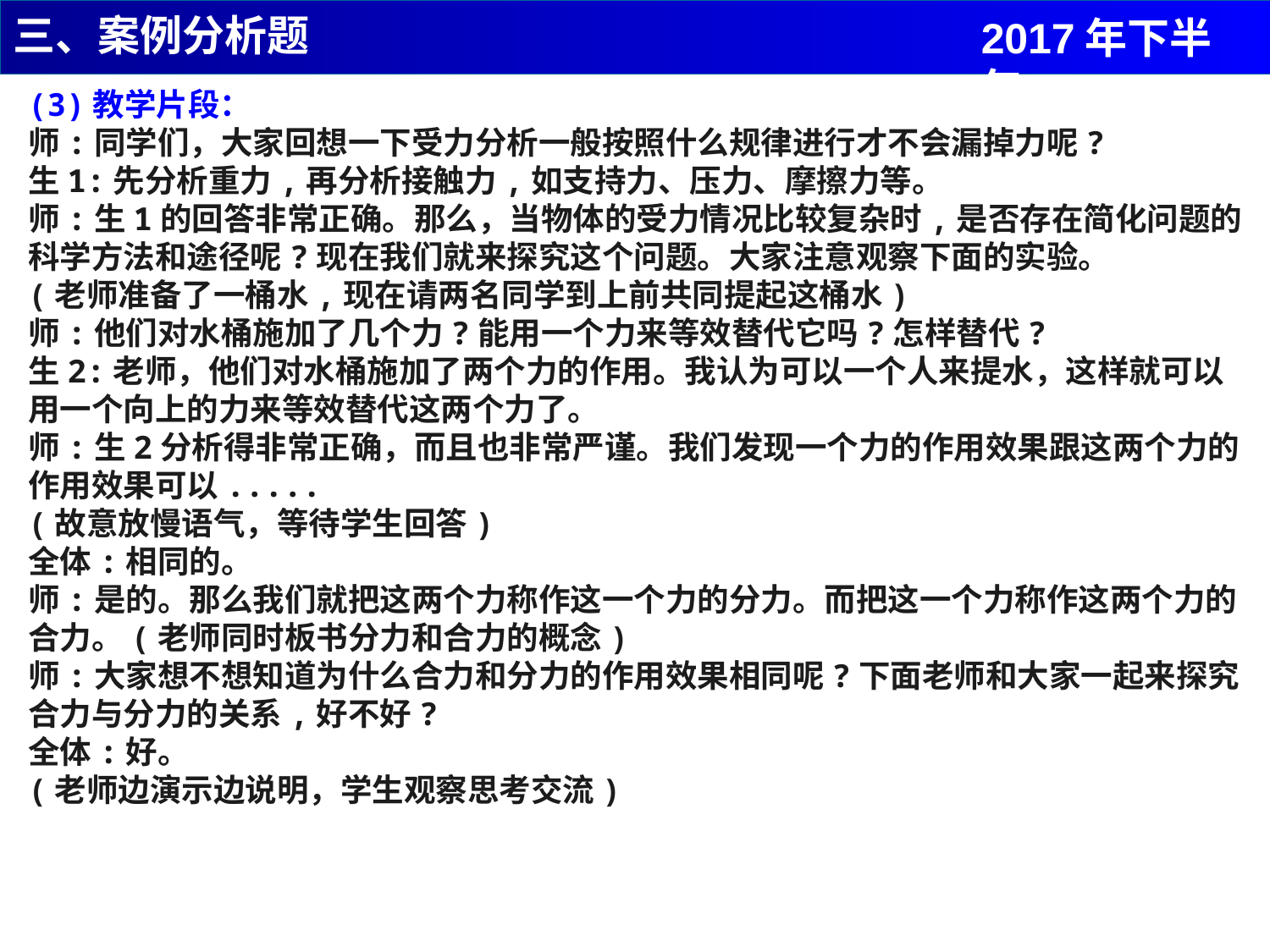

三、案例分析题
2017年下半年
(3)教学片段：
师:同学们，大家回想一下受力分析一般按照什么规律进行才不会漏掉力呢?
生1:先分析重力,再分析接触力,如支持力、压力、摩擦力等。
师:生1的回答非常正确。那么，当物体的受力情况比较复杂时,是否存在简化问题的科学方法和途径呢?现在我们就来探究这个问题。大家注意观察下面的实验。
(老师准备了一桶水,现在请两名同学到上前共同提起这桶水)
师:他们对水桶施加了几个力?能用一个力来等效替代它吗?怎样替代?
生2:老师，他们对水桶施加了两个力的作用。我认为可以一个人来提水，这样就可以用一个向上的力来等效替代这两个力了。
师:生2分析得非常正确，而且也非常严谨。我们发现一个力的作用效果跟这两个力的作用效果可以.....
(故意放慢语气，等待学生回答)
全体:相同的。
师:是的。那么我们就把这两个力称作这一个力的分力。而把这一个力称作这两个力的合力。(老师同时板书分力和合力的概念)
师:大家想不想知道为什么合力和分力的作用效果相同呢?下面老师和大家一起来探究合力与分力的关系,好不好?
全体:好。
(老师边演示边说明，学生观察思考交流)